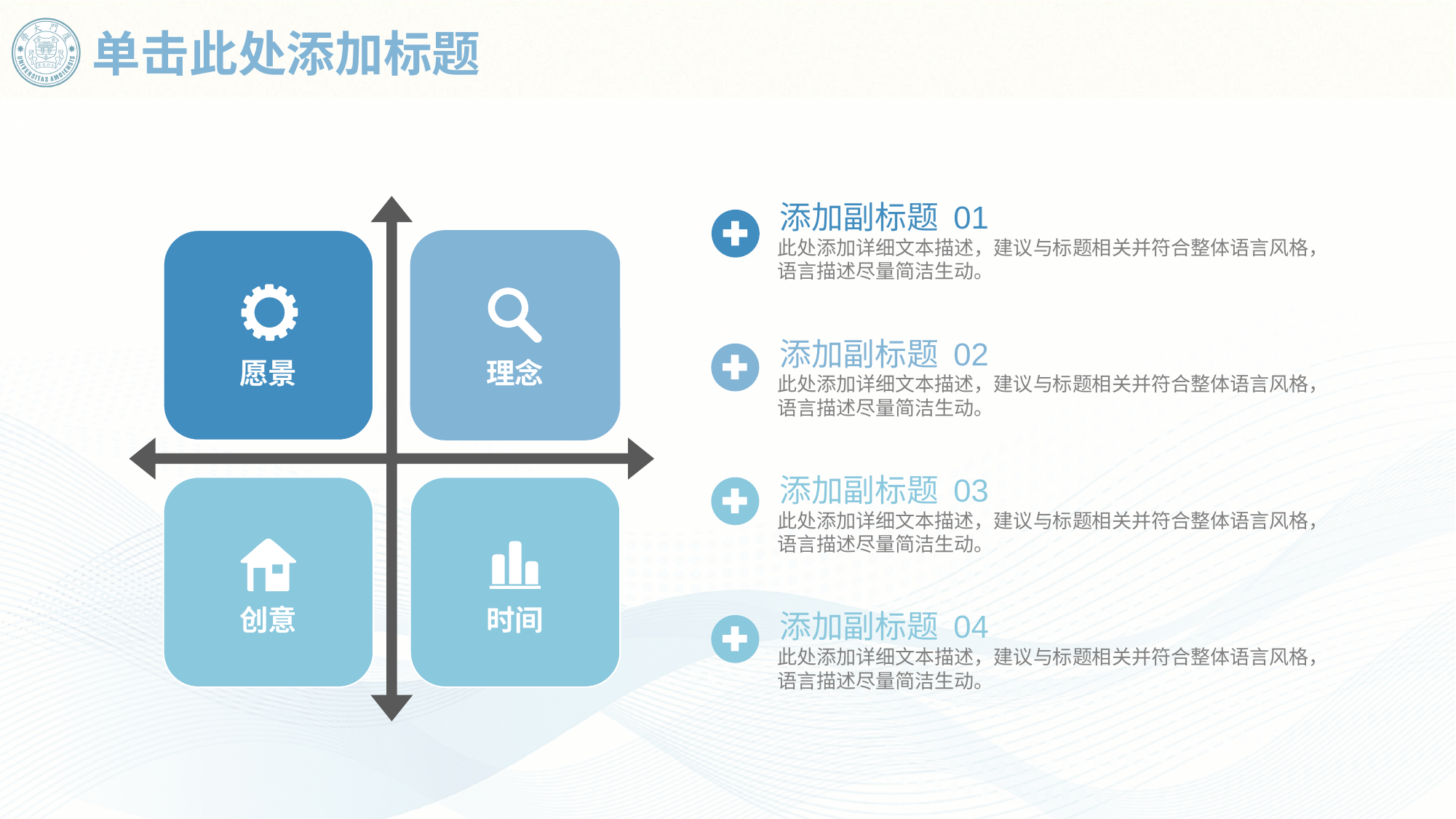

# 单击此处添加标题

添加副标题 01
此处添加详细文本描述，建议与标题相关并符合整体语言风格，语言描述尽量简洁生动。

愿景
理念

添加副标题 02
此处添加详细文本描述，建议与标题相关并符合整体语言风格，语言描述尽量简洁生动。

添加副标题 03
此处添加详细文本描述，建议与标题相关并符合整体语言风格，语言描述尽量简洁生动。

创意
时间

添加副标题 04
此处添加详细文本描述，建议与标题相关并符合整体语言风格，语言描述尽量简洁生动。